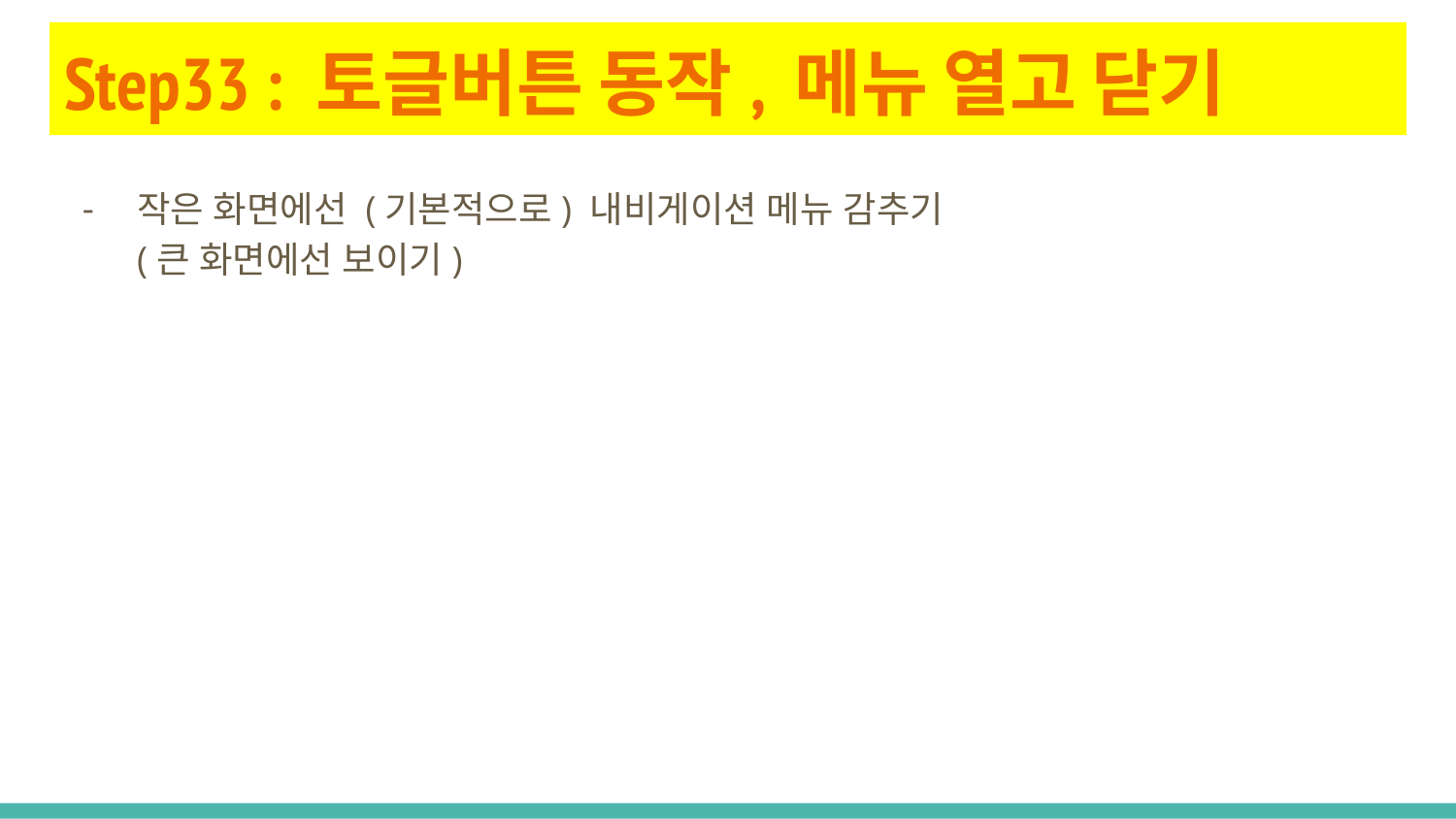

# Step33 : 토글버튼 동작, 메뉴 열고 닫기
작은 화면에선 (기본적으로) 내비게이션 메뉴 감추기
(큰 화면에선 보이기)